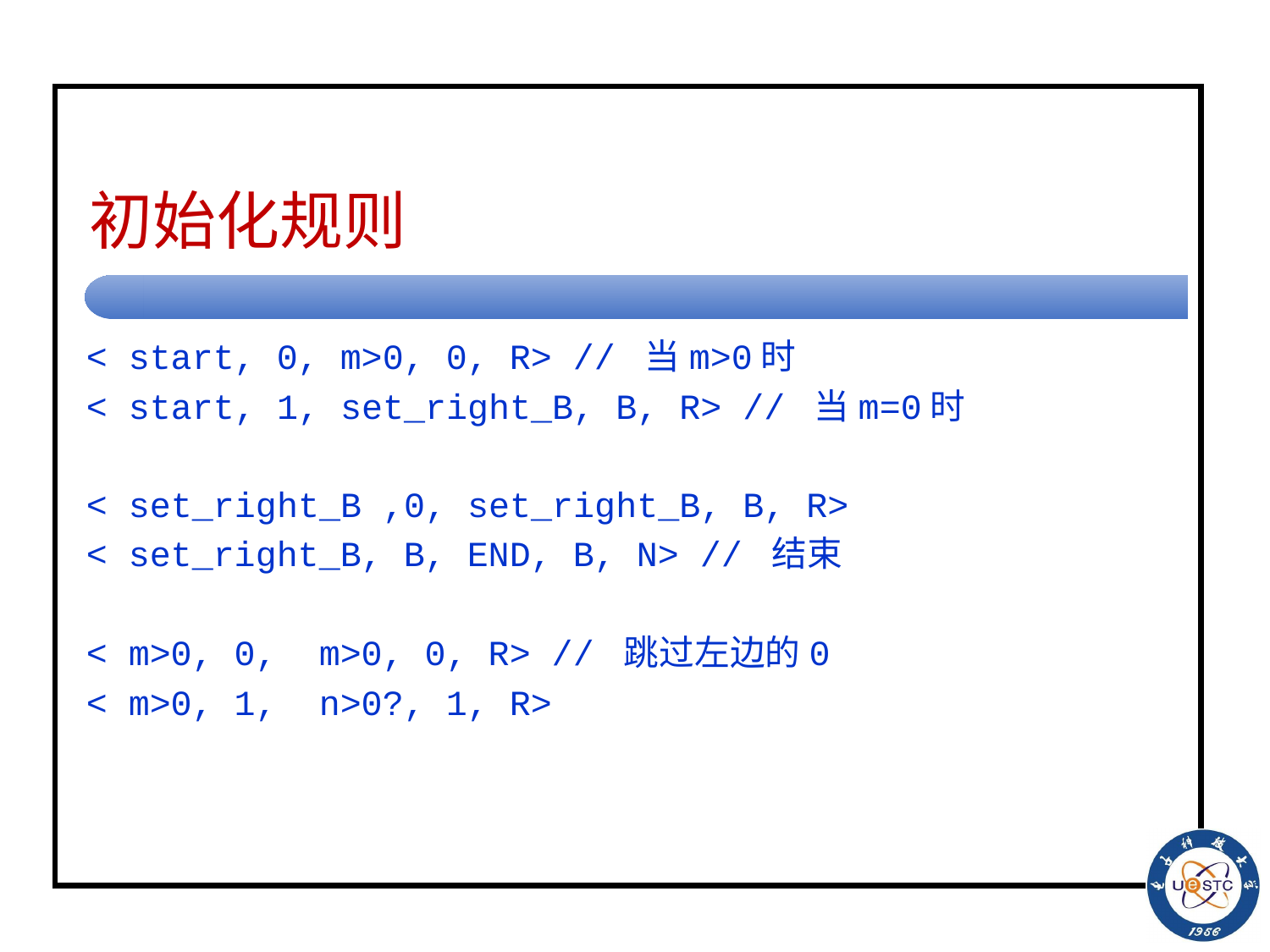

# 初始化规则
< start, 0, m>0, 0, R> // 当m>0时
< start, 1, set_right_B, B, R> // 当m=0时

< set_right_B ,0, set_right_B, B, R>
< set_right_B, B, END, B, N> // 结束

< m>0, 0,  m>0, 0, R> // 跳过左边的0
< m>0, 1,  n>0?, 1, R>